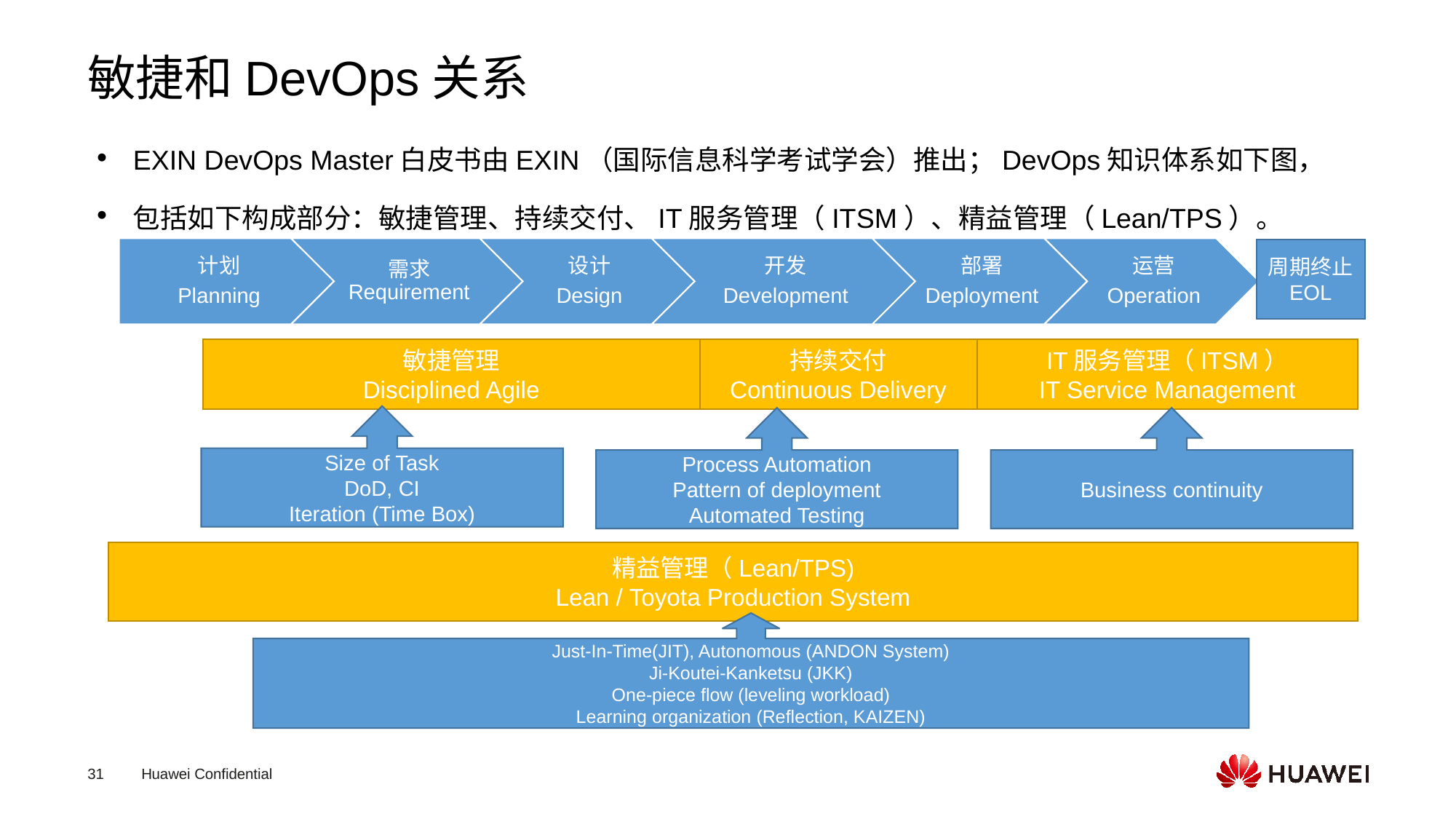

计划
Planning
需求
Requirement
设计
Design
开发
Development
部署
Deployment
运营
Operation
# 敏捷和DevOps关系
EXIN DevOps Master白皮书由EXIN（国际信息科学考试学会）推出；DevOps知识体系如下图，
包括如下构成部分：敏捷管理、持续交付、IT服务管理（ITSM）、精益管理（Lean/TPS）。

周期终止
EOL
持续交付
Continuous Delivery
IT服务管理（ITSM）
IT Service Management
敏捷管理
Disciplined Agile
Size of Task
DoD, CI
Iteration (Time Box)
Process Automation
Pattern of deployment
Automated Testing
Business continuity
精益管理（Lean/TPS)
Lean / Toyota Production System
Just-In-Time(JIT), Autonomous (ANDON System)
Ji-Koutei-Kanketsu (JKK)
One-piece flow (leveling workload)
Learning organization (Reflection, KAIZEN)